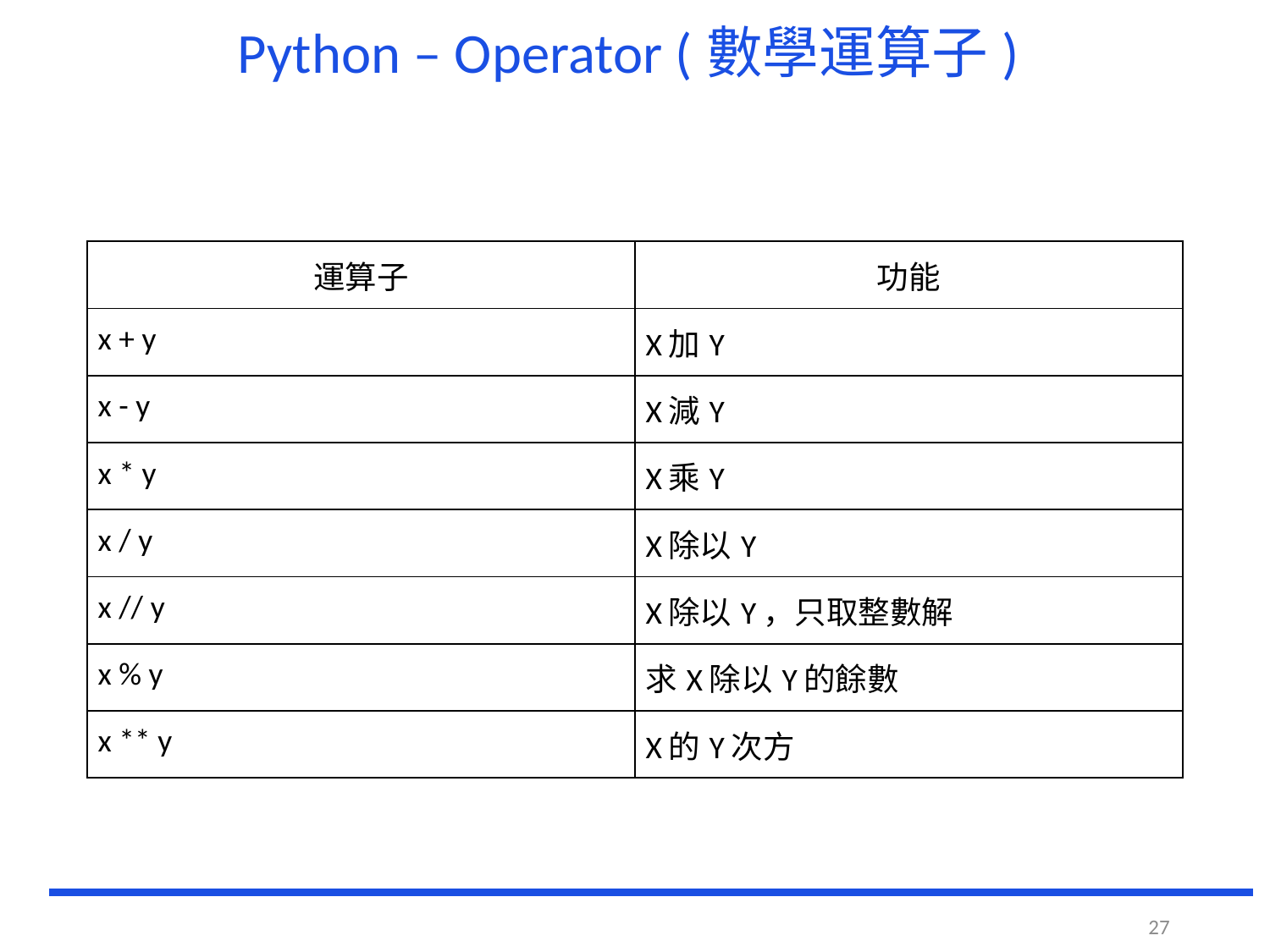

# Python – Operator (數學運算子)
| 運算子 | 功能 |
| --- | --- |
| x + y | X加Y |
| x - y | X減Y |
| x \* y | X乘Y |
| x / y | X除以Y |
| x // y | X除以Y，只取整數解 |
| x % y | 求X除以Y的餘數 |
| x \*\* y | X的Y次方 |
27